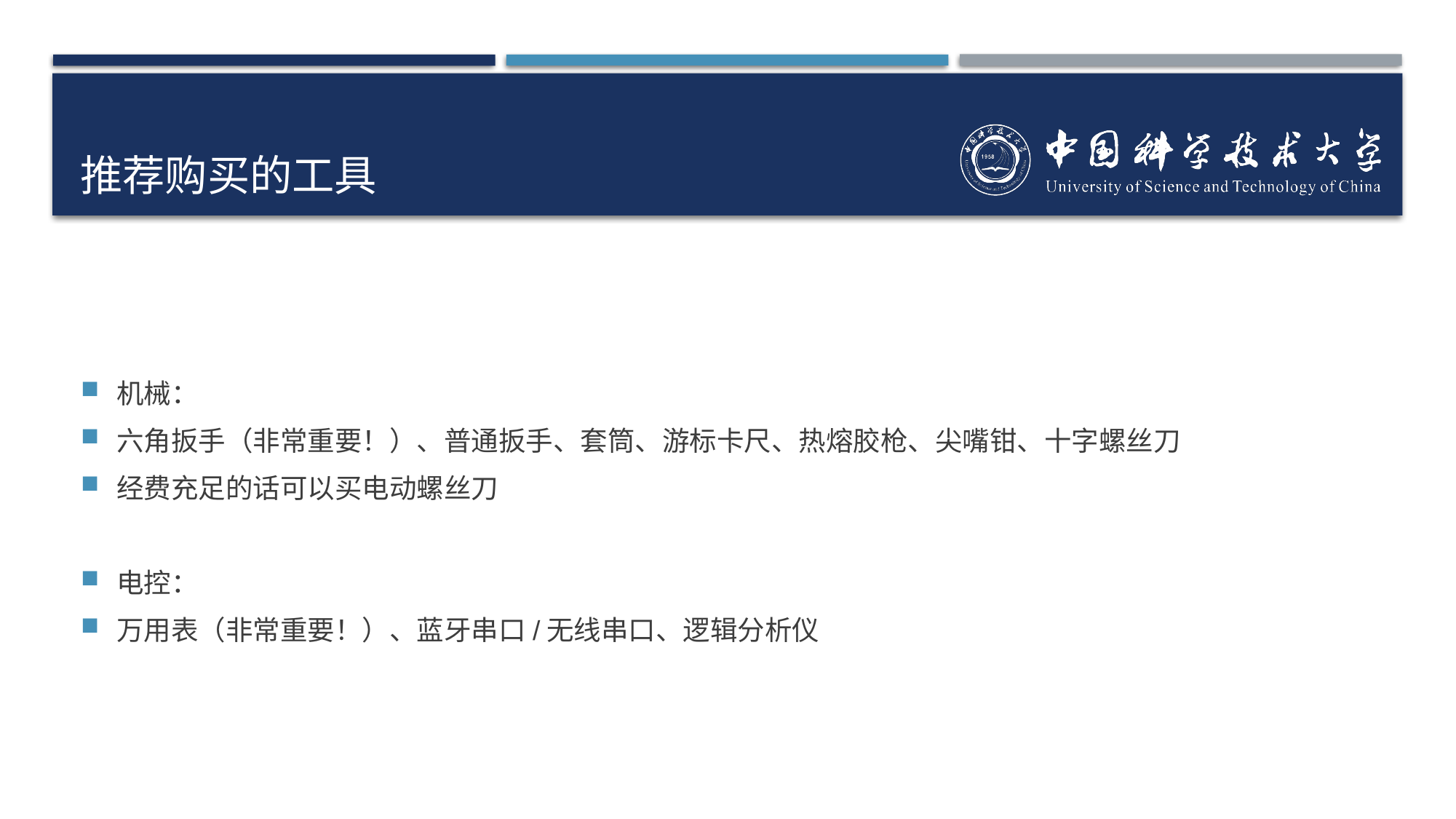

# 推荐购买的工具
机械：
六角扳手（非常重要！）、普通扳手、套筒、游标卡尺、热熔胶枪、尖嘴钳、十字螺丝刀
经费充足的话可以买电动螺丝刀

电控：
万用表（非常重要！）、蓝牙串口/无线串口、逻辑分析仪